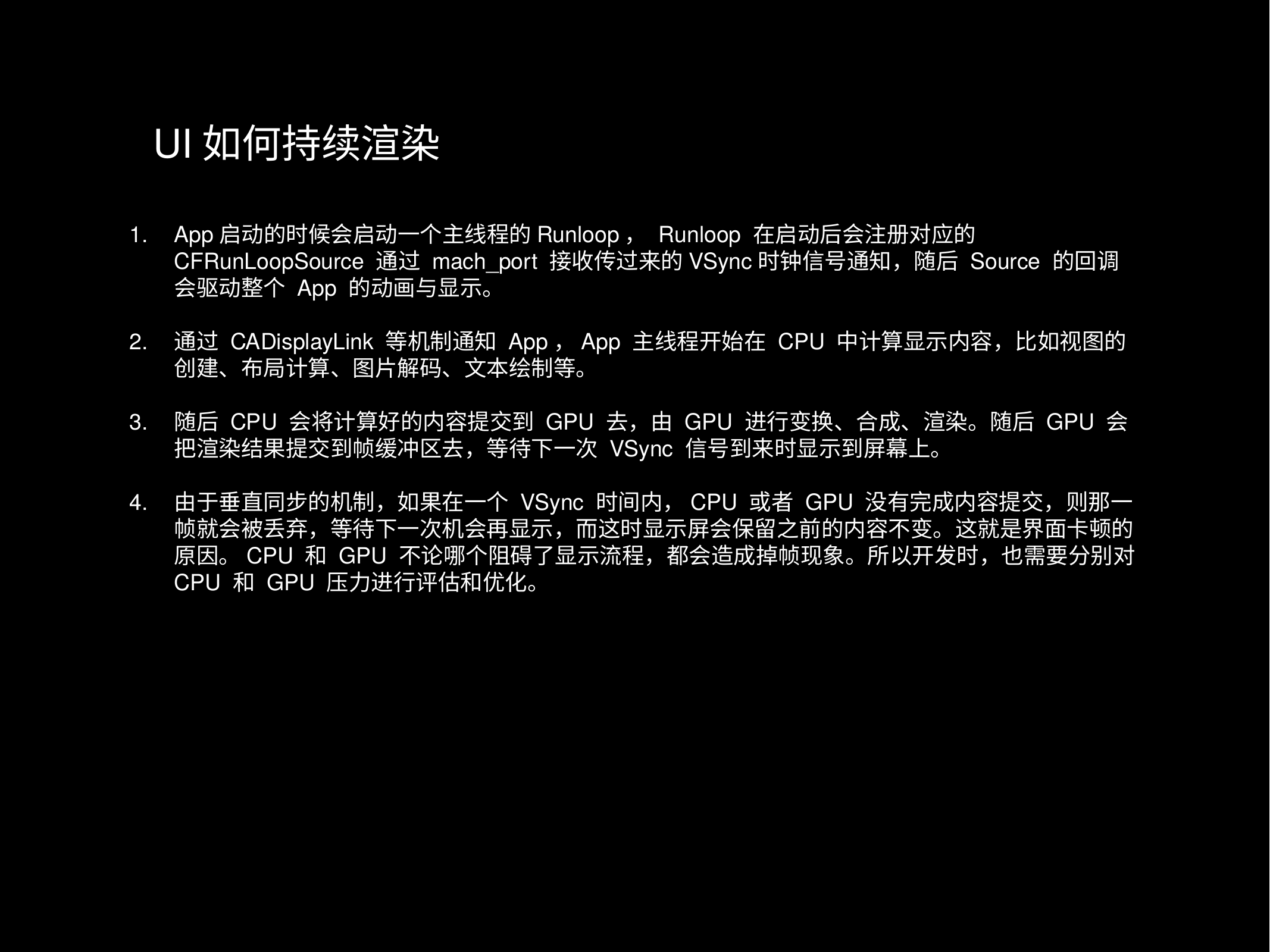

UI如何持续渲染
App启动的时候会启动一个主线程的Runloop， Runloop 在启动后会注册对应的 CFRunLoopSource 通过 mach_port 接收传过来的VSync时钟信号通知，随后 Source 的回调会驱动整个 App 的动画与显示。

通过 CADisplayLink 等机制通知 App，App 主线程开始在 CPU 中计算显示内容，比如视图的创建、布局计算、图片解码、文本绘制等。

随后 CPU 会将计算好的内容提交到 GPU 去，由 GPU 进行变换、合成、渲染。随后 GPU 会把渲染结果提交到帧缓冲区去，等待下一次 VSync 信号到来时显示到屏幕上。

由于垂直同步的机制，如果在一个 VSync 时间内，CPU 或者 GPU 没有完成内容提交，则那一帧就会被丢弃，等待下一次机会再显示，而这时显示屏会保留之前的内容不变。这就是界面卡顿的原因。CPU 和 GPU 不论哪个阻碍了显示流程，都会造成掉帧现象。所以开发时，也需要分别对 CPU 和 GPU 压力进行评估和优化。